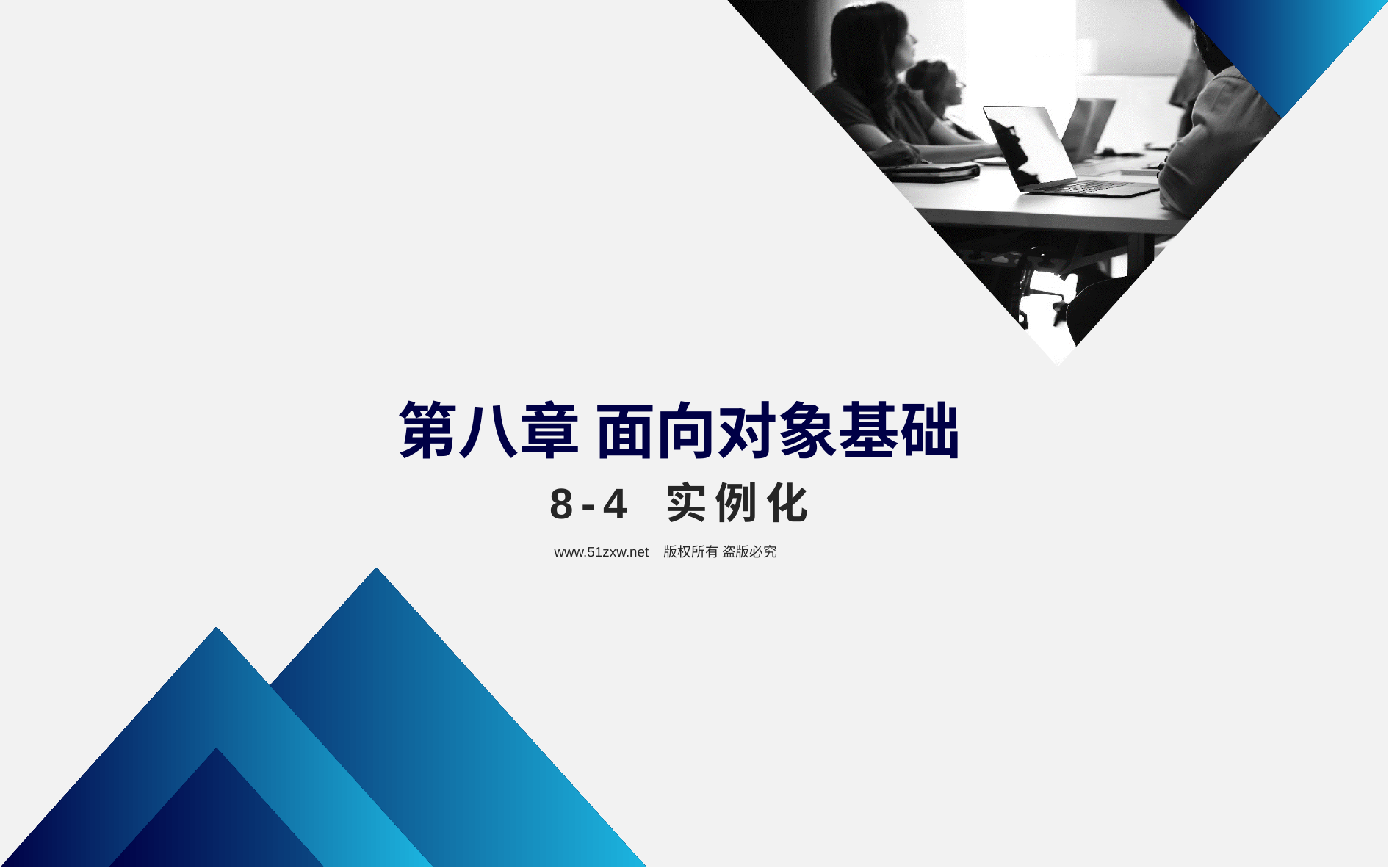

第八章 面向对象基础
8-4 实例化
www.51zxw.net   版权所有 盗版必究